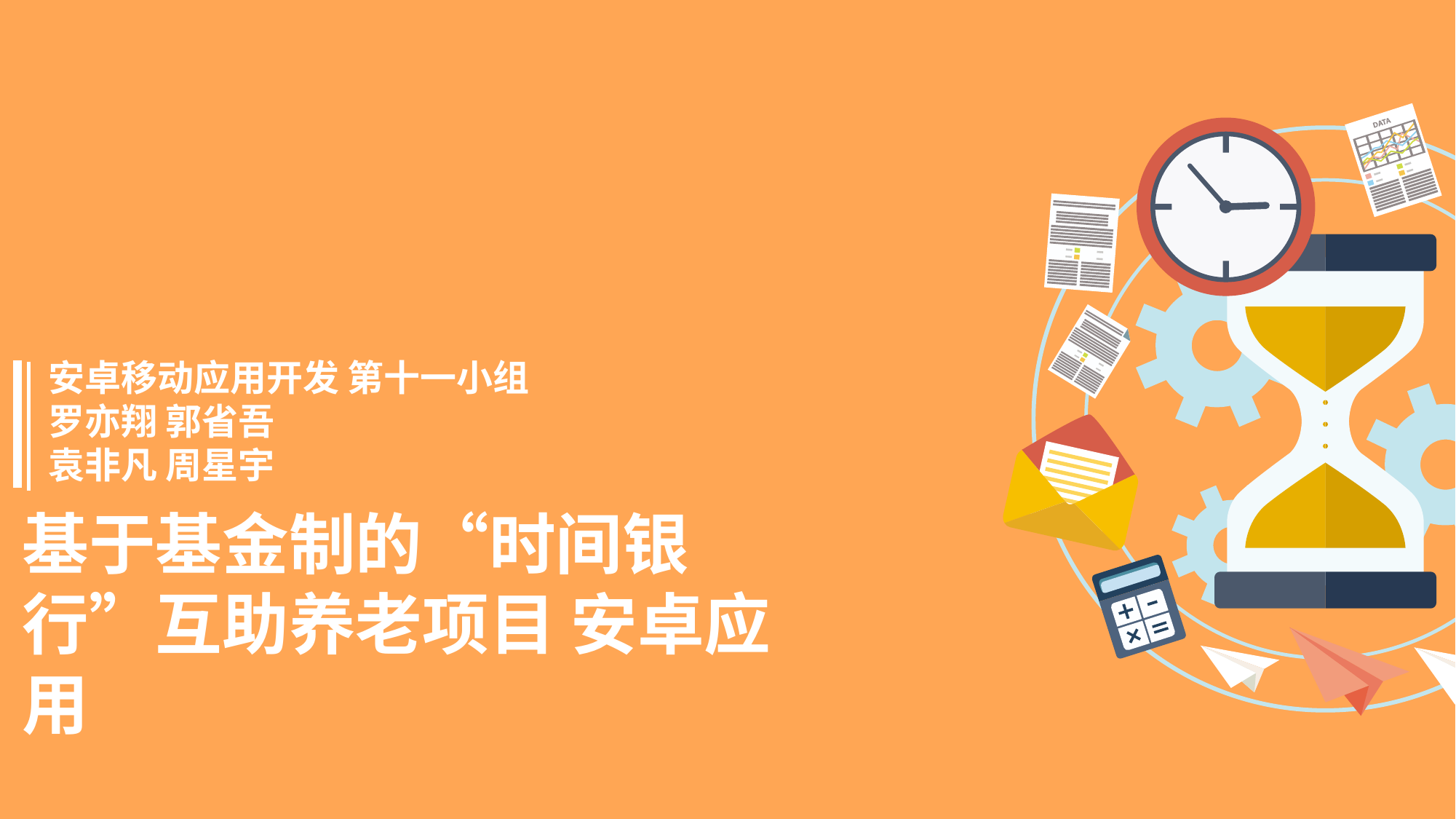

安卓移动应用开发 第十一小组
罗亦翔 郭省吾
袁非凡 周星宇
基于基金制的“时间银行”互助养老项目 安卓应用